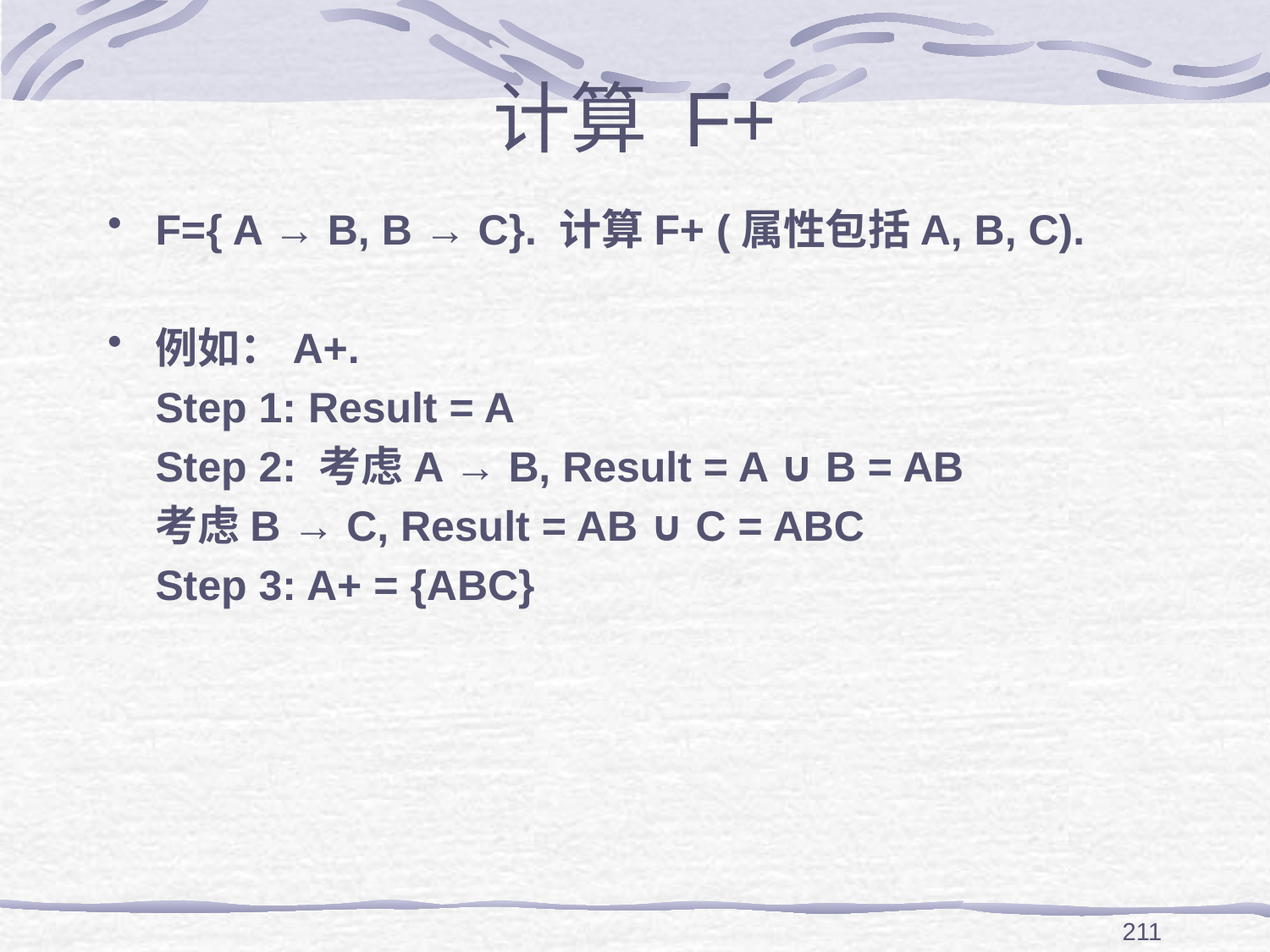

# 计算 F+
F={ A → B, B → C}. 计算F+ (属性包括A, B, C).

例如：A+.
	Step 1: Result = A
	Step 2: 考虑A → B, Result = A ∪ B = AB
	考虑B → C, Result = AB ∪ C = ABC
	Step 3: A+ = {ABC}
211